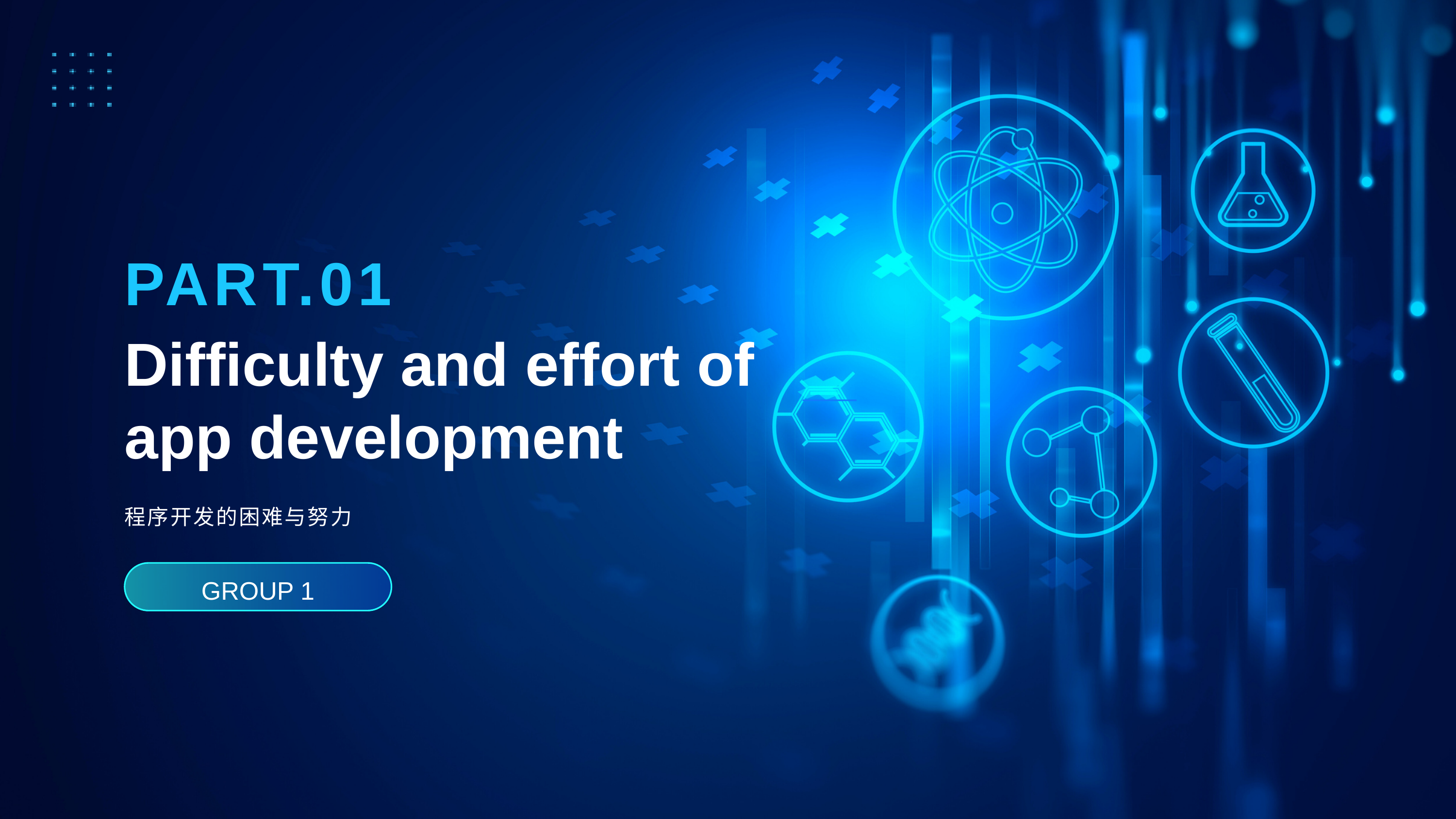

PART.01
Difficulty and effort of
app development

程序开发的困难与努力

GROUP 1